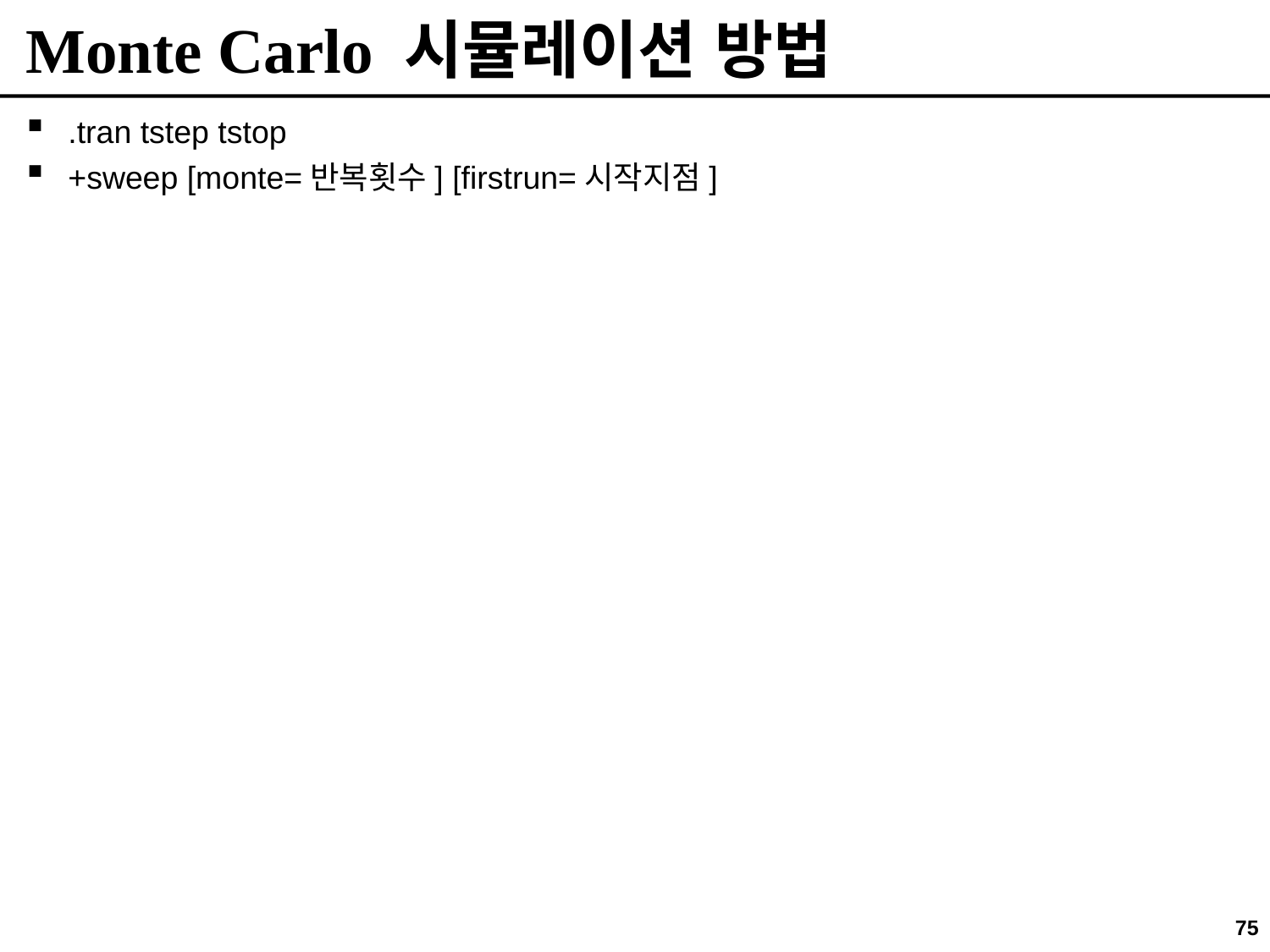

# Monte Carlo 시뮬레이션 방법
.tran tstep tstop
+sweep [monte=반복횟수] [firstrun=시작지점]